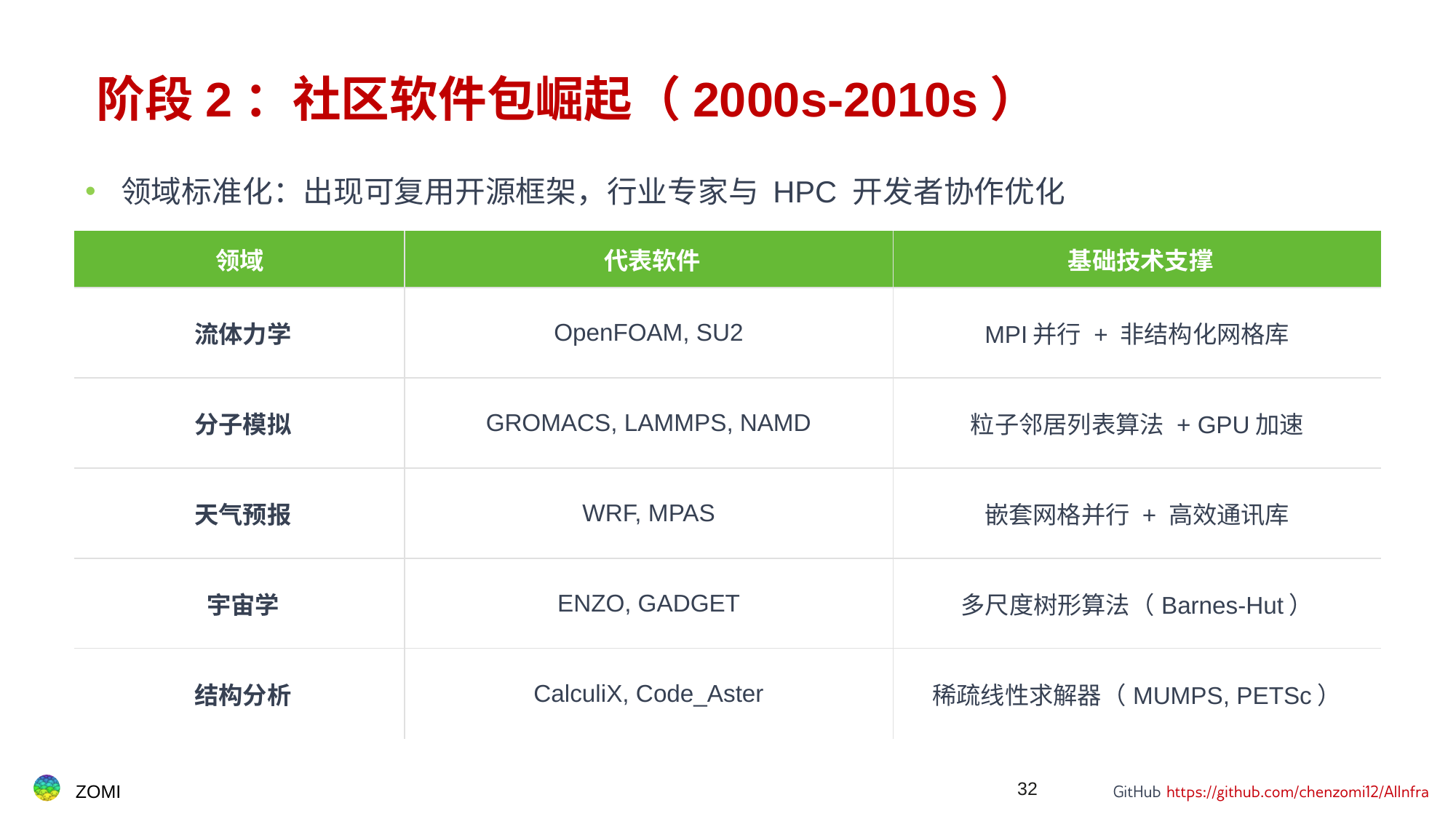

# ​​阶段2：社区软件包崛起（2000s-2010s）​​
​​领域标准化​​：出现​​可复用开源框架​​，行业专家与 HPC 开发者协作优化
| 领域​​ | ​​代表软件​​ | ​​基础技术支撑​​ |
| --- | --- | --- |
| ​​流体力学​​ | OpenFOAM, SU2 | MPI并行 + 非结构化网格库 |
| ​​分子模拟​​ | GROMACS, LAMMPS, NAMD | 粒子邻居列表算法 + GPU加速 |
| ​​天气预报​​ | WRF, MPAS | 嵌套网格并行 + 高效通讯库 |
| ​​宇宙学​​ | ENZO, GADGET | 多尺度树形算法（Barnes-Hut） |
| ​​结构分析​​ | CalculiX, Code\_Aster | 稀疏线性求解器（MUMPS, PETSc） |